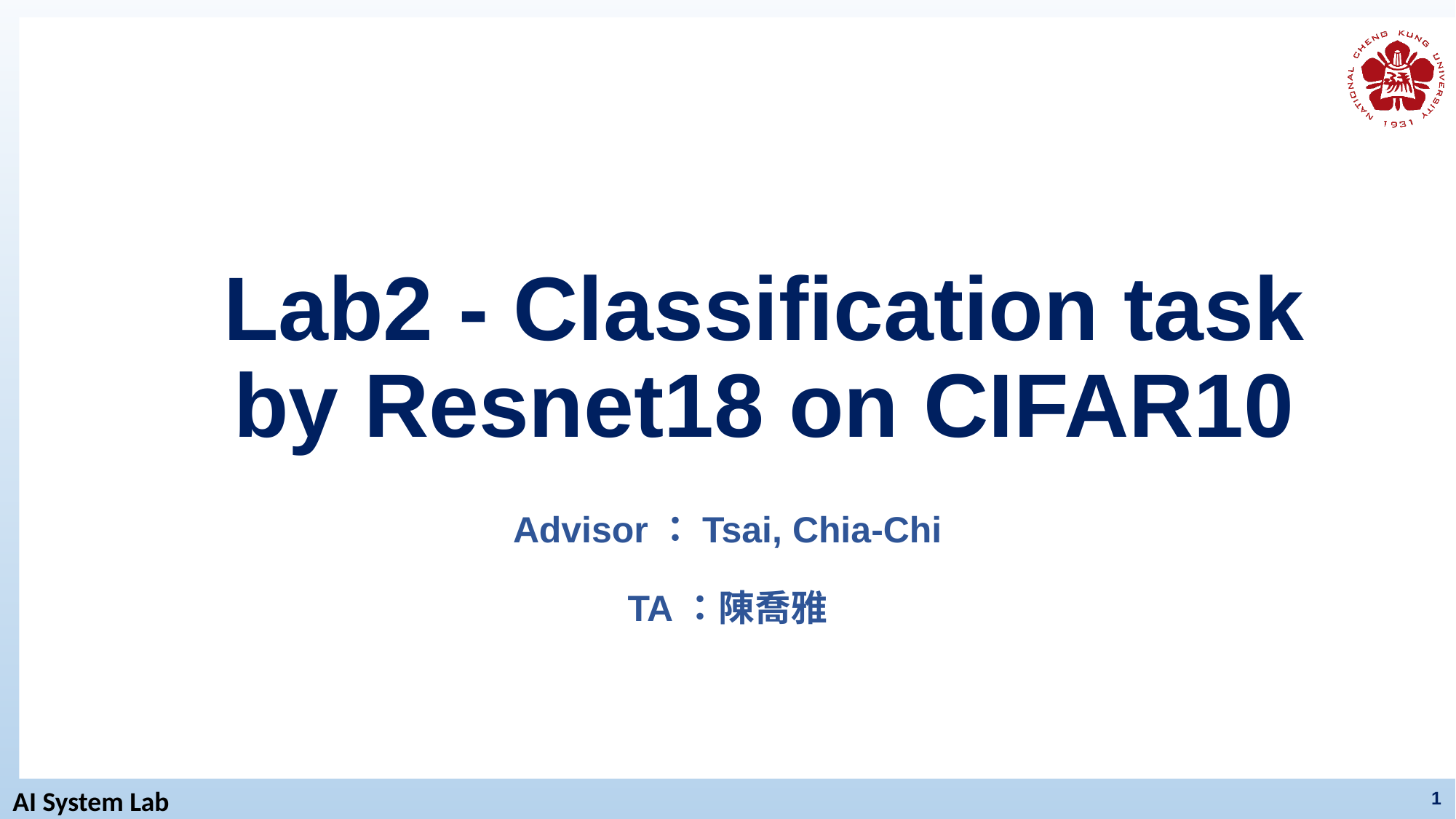

# Lab2 - Classification task by Resnet18 on CIFAR10
Advisor：Tsai, Chia-Chi

TA：陳喬雅

1